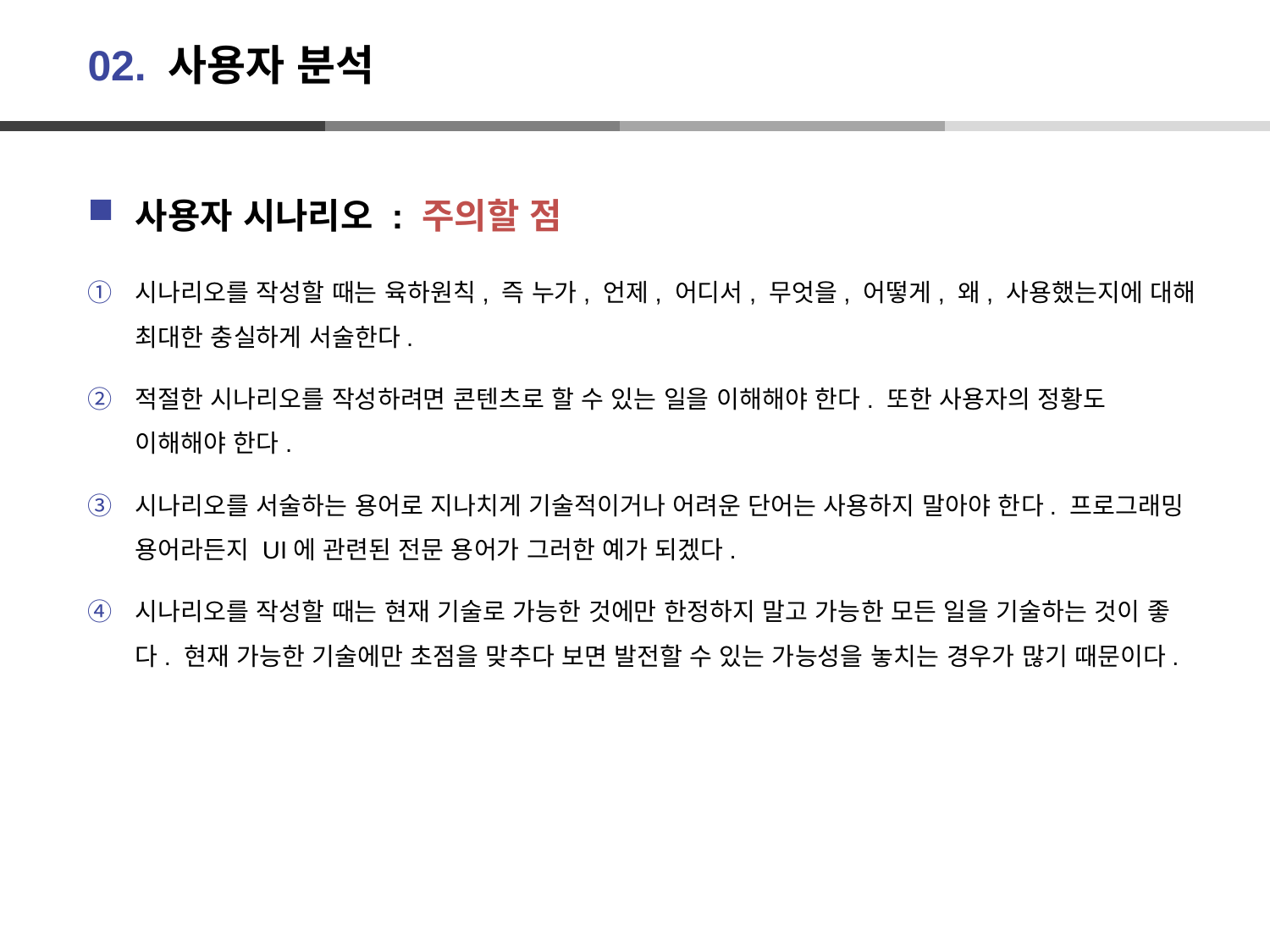

# 02. 사용자 분석
사용자 시나리오 : 주의할 점
시나리오를 작성할 때는 육하원칙, 즉 누가, 언제, 어디서, 무엇을, 어떻게, 왜, 사용했는지에 대해 최대한 충실하게 서술한다.
적절한 시나리오를 작성하려면 콘텐츠로 할 수 있는 일을 이해해야 한다. 또한 사용자의 정황도 이해해야 한다.
시나리오를 서술하는 용어로 지나치게 기술적이거나 어려운 단어는 사용하지 말아야 한다. 프로그래밍 용어라든지 UI에 관련된 전문 용어가 그러한 예가 되겠다.
시나리오를 작성할 때는 현재 기술로 가능한 것에만 한정하지 말고 가능한 모든 일을 기술하는 것이 좋다. 현재 가능한 기술에만 초점을 맞추다 보면 발전할 수 있는 가능성을 놓치는 경우가 많기 때문이다.